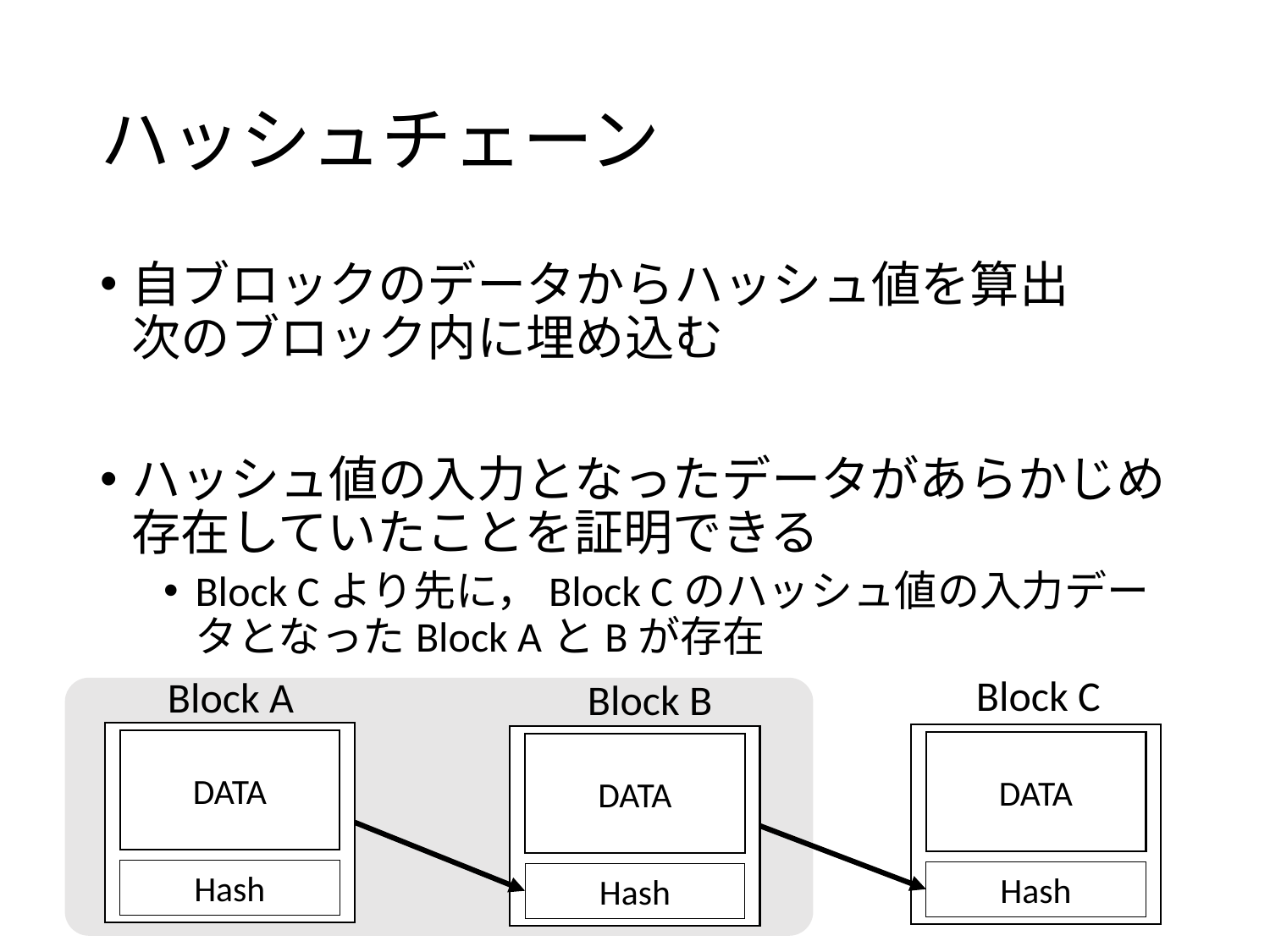

# ハッシュチェーン
自ブロックのデータからハッシュ値を算出
次のブロック内に埋め込む

ハッシュ値の入力となったデータがあらかじめ存在していたことを証明できる
Block Cより先に，Block Cのハッシュ値の入力データとなったBlock AとBが存在

Block C
Block A
Block B

DATA
Hash

DATA
Hash

DATA
Hash